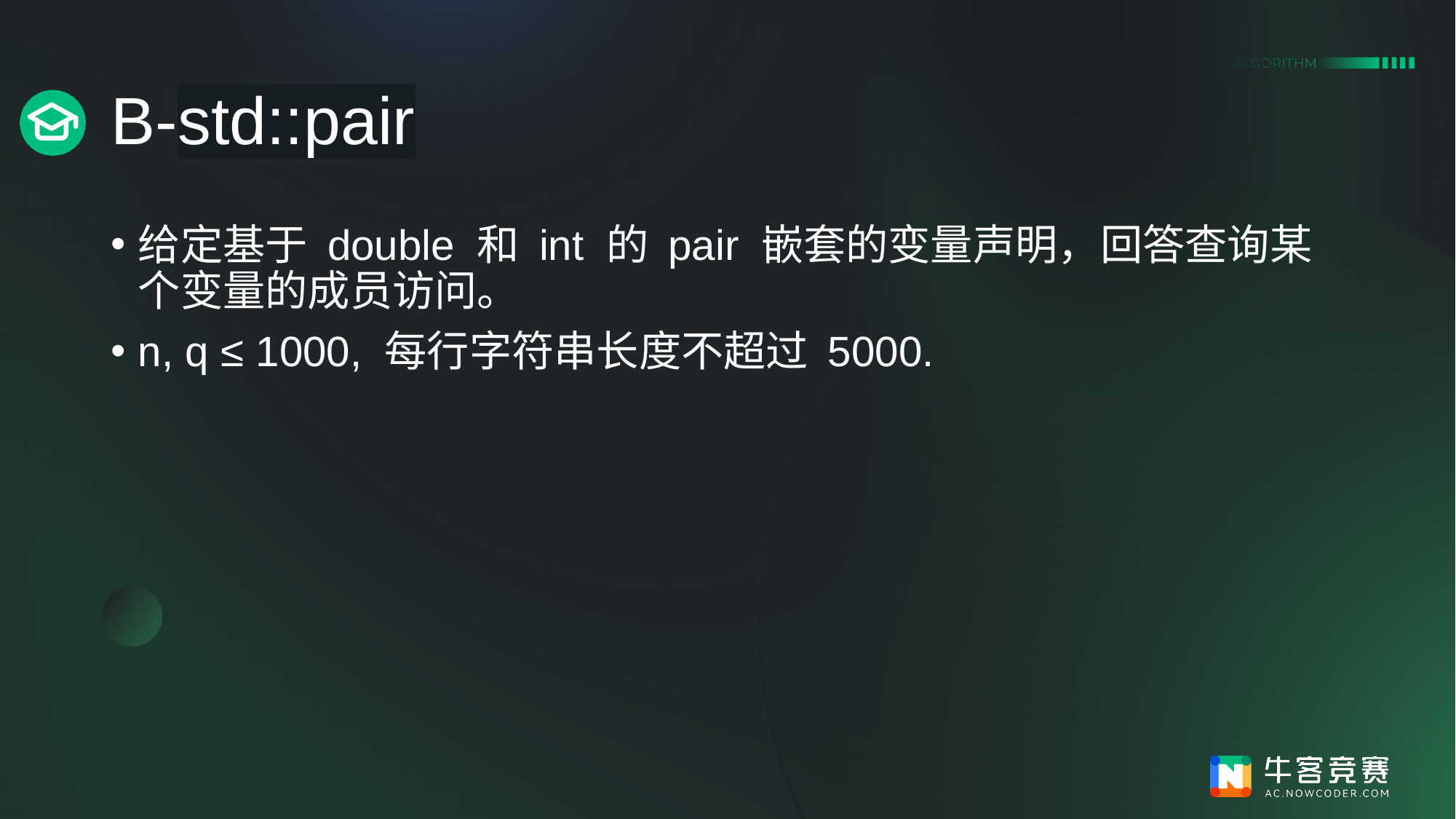

# B-std::pair
给定基于 double 和 int 的 pair 嵌套的变量声明，回答查询某个变量的成员访问。
n, q ≤ 1000, 每行字符串长度不超过 5000.